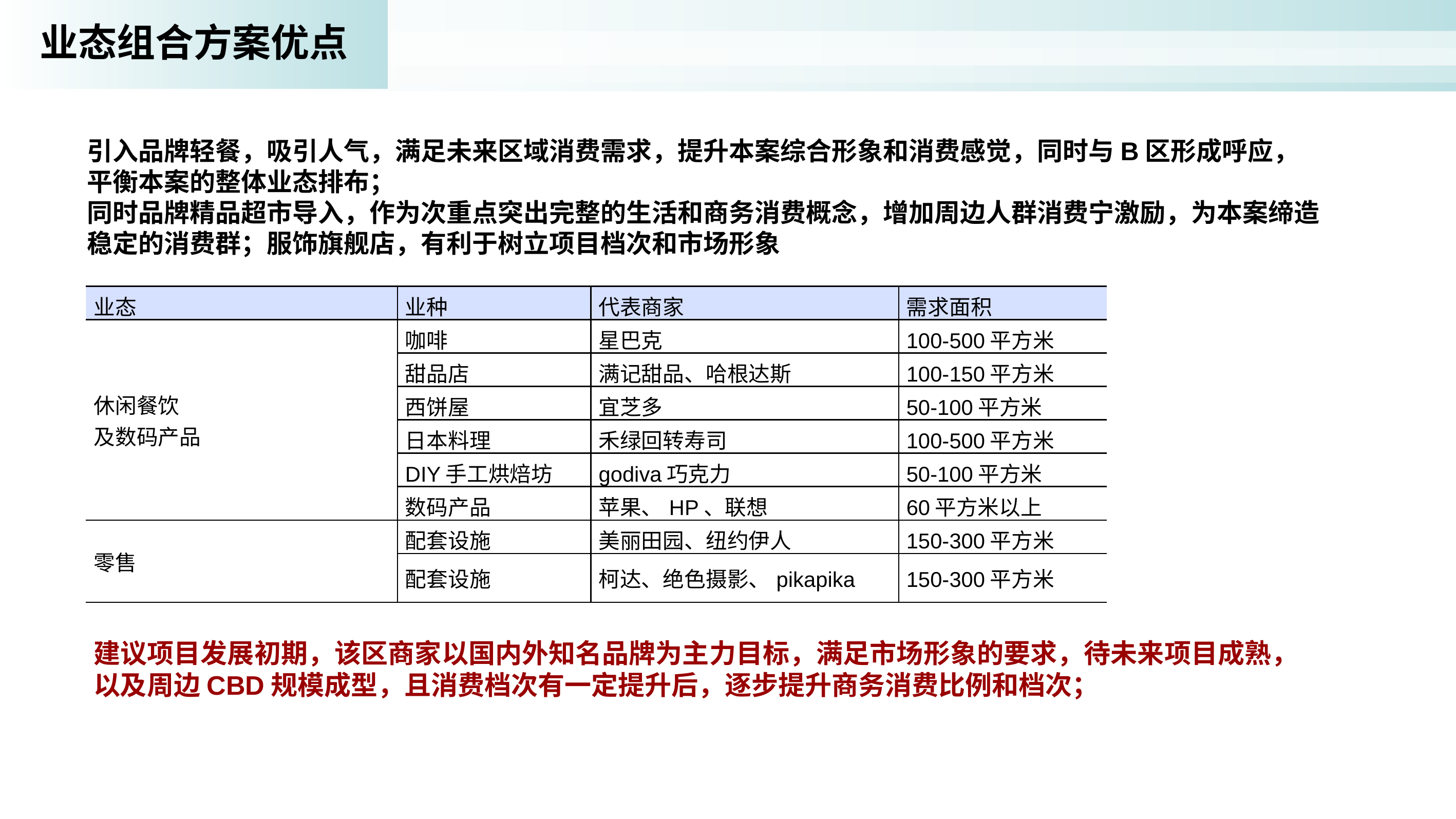

业态组合方案优点
引入品牌轻餐，吸引人气，满足未来区域消费需求，提升本案综合形象和消费感觉，同时与B区形成呼应，平衡本案的整体业态排布；
同时品牌精品超市导入，作为次重点突出完整的生活和商务消费概念，增加周边人群消费宁激励，为本案缔造稳定的消费群；服饰旗舰店，有利于树立项目档次和市场形象
| 业态 | 业种 | 代表商家 | 需求面积 |
| --- | --- | --- | --- |
| 休闲餐饮 及数码产品 | 咖啡 | 星巴克 | 100-500平方米 |
|  | 甜品店 | 满记甜品、哈根达斯 | 100-150平方米 |
|  | 西饼屋 | 宜芝多 | 50-100平方米 |
|  | 日本料理 | 禾绿回转寿司 | 100-500平方米 |
|  | DIY手工烘焙坊 | godiva巧克力 | 50-100平方米 |
|  | 数码产品 | 苹果、HP、联想 | 60平方米以上 |
| 零售 | 配套设施 | 美丽田园、纽约伊人 | 150-300平方米 |
|  | 配套设施 | 柯达、绝色摄影、pikapika | 150-300平方米 |
建议项目发展初期，该区商家以国内外知名品牌为主力目标，满足市场形象的要求，待未来项目成熟，以及周边CBD规模成型，且消费档次有一定提升后，逐步提升商务消费比例和档次；